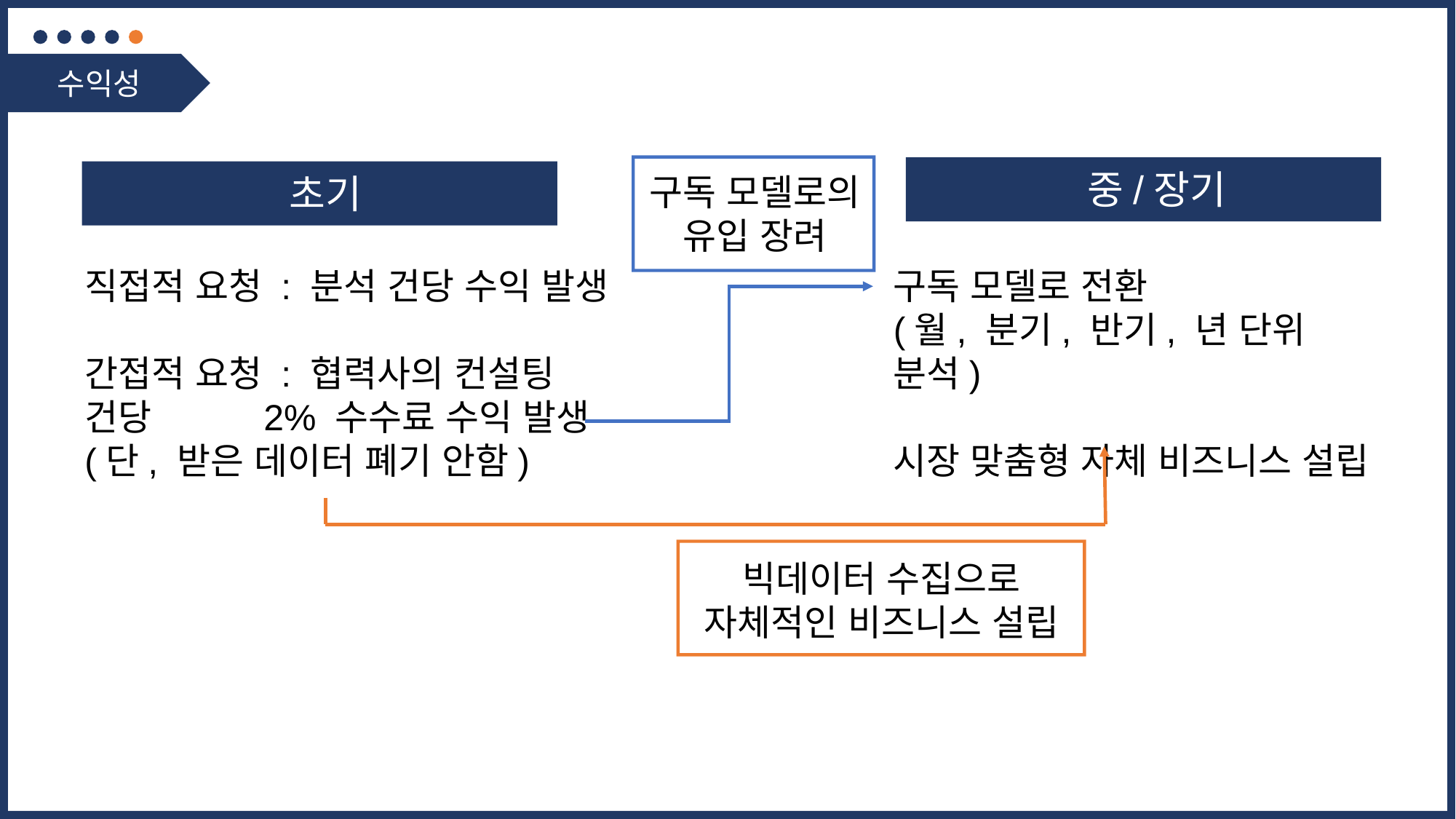

수익성

중/장기

초기
구독 모델로의 유입 장려
직접적 요청 : 분석 건당 수익 발생

간접적 요청 : 협력사의 컨설팅 건당 	      2% 수수료 수익 발생
(단, 받은 데이터 폐기 안함)
구독 모델로 전환
(월, 분기, 반기, 년 단위 분석)

시장 맞춤형 자체 비즈니스 설립

빅데이터 수집으로
자체적인 비즈니스 설립